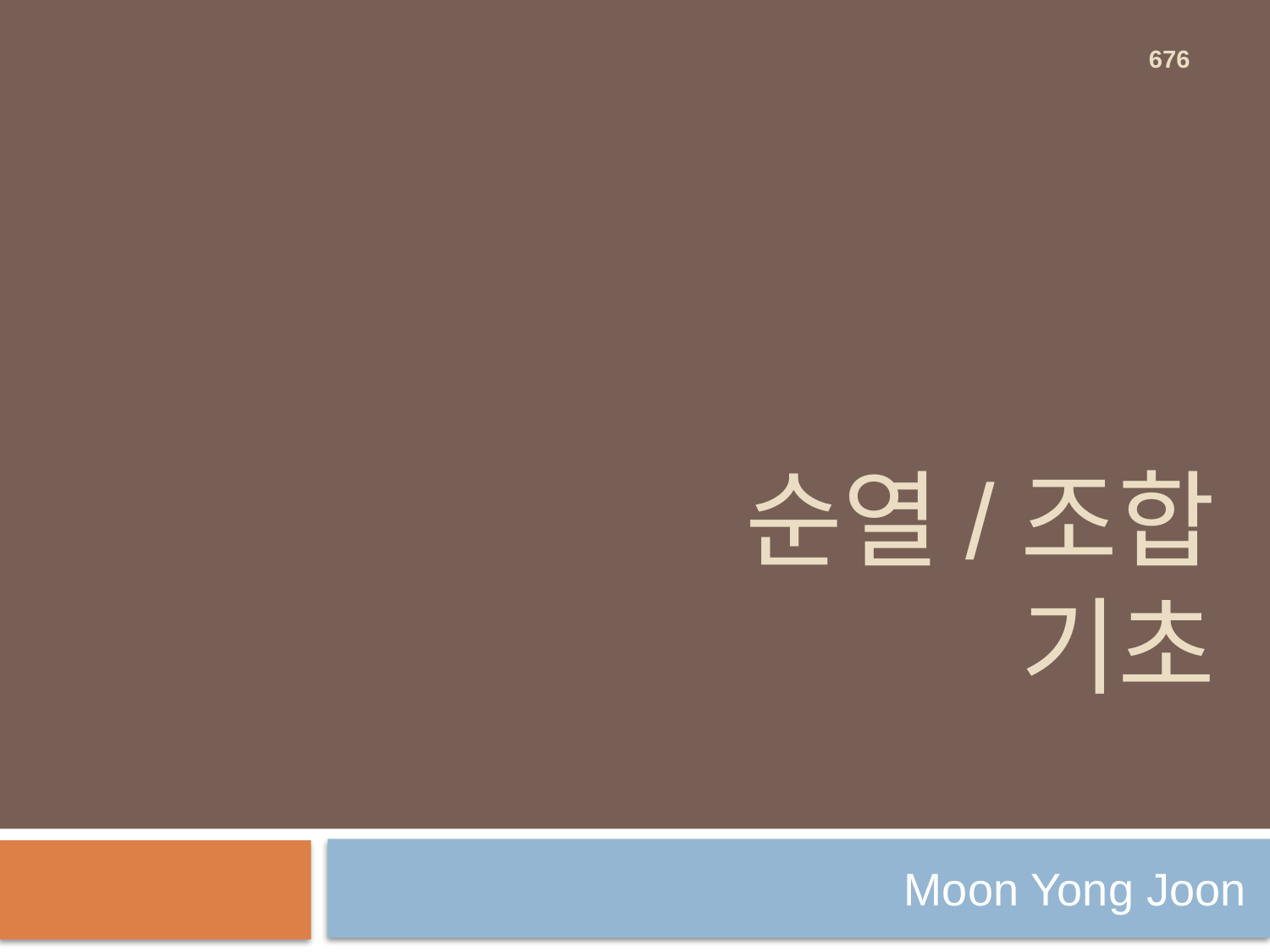

676
# 순열/조합 기초
Moon Yong Joon